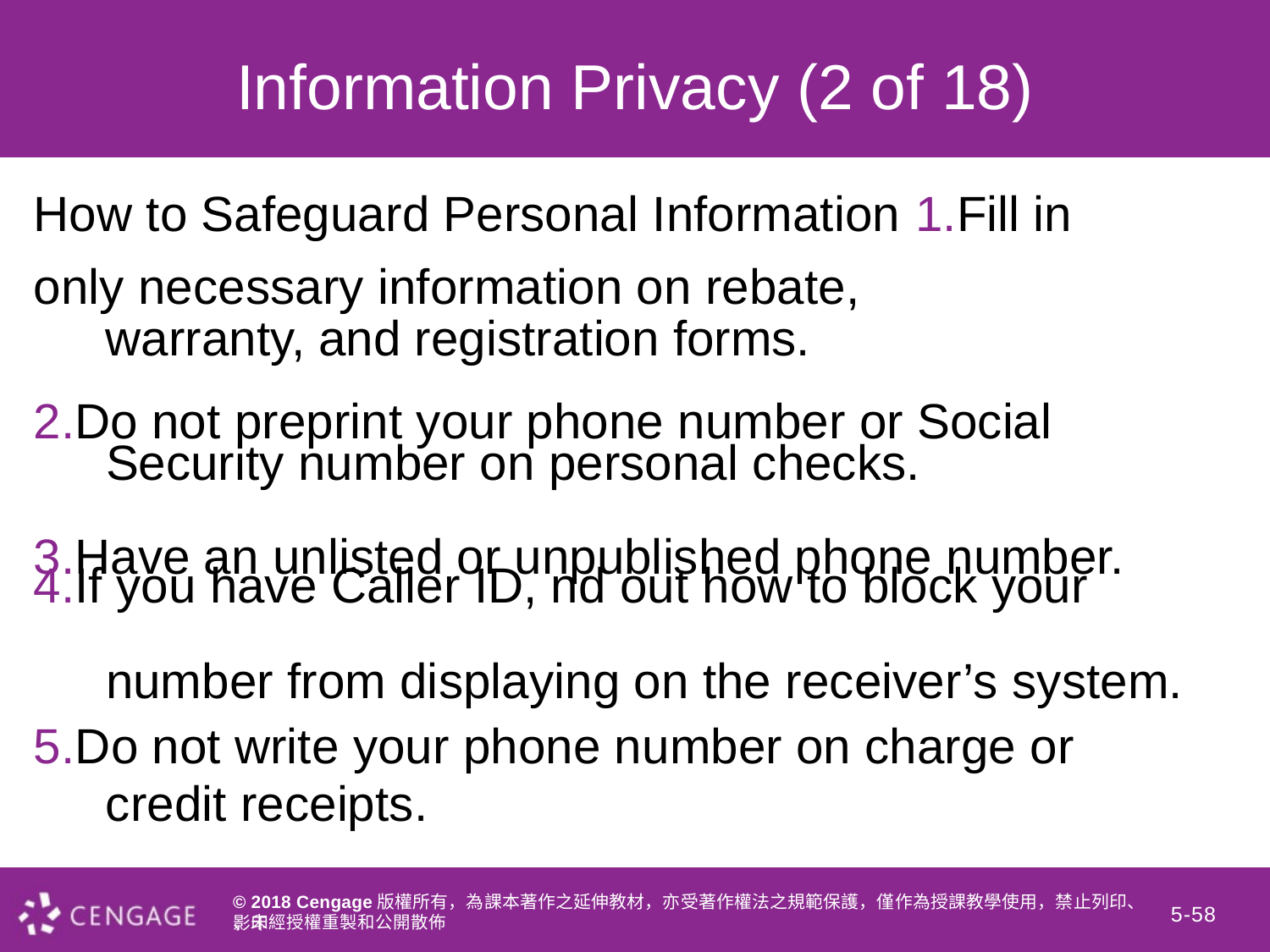

Information Privacy (2 of 18)
How to Safeguard Personal Information 1.Fill in only necessary information on rebate,
warranty, and registration forms.
2.Do not preprint your phone number or Social
Security number on personal checks.
3.Have an unlisted or unpublished phone number.
4.If you have Caller ID, nd out how to block your
number from displaying on the receiver’s system.
5.Do not write your phone number on charge or
credit receipts.

© 2018 Cengage版權所有，為課本著作之延伸教材，亦受著作權法之規範保護，僅作為授課教學使用，禁止列印、影印
5-58
、未經授權重製和公開散佈